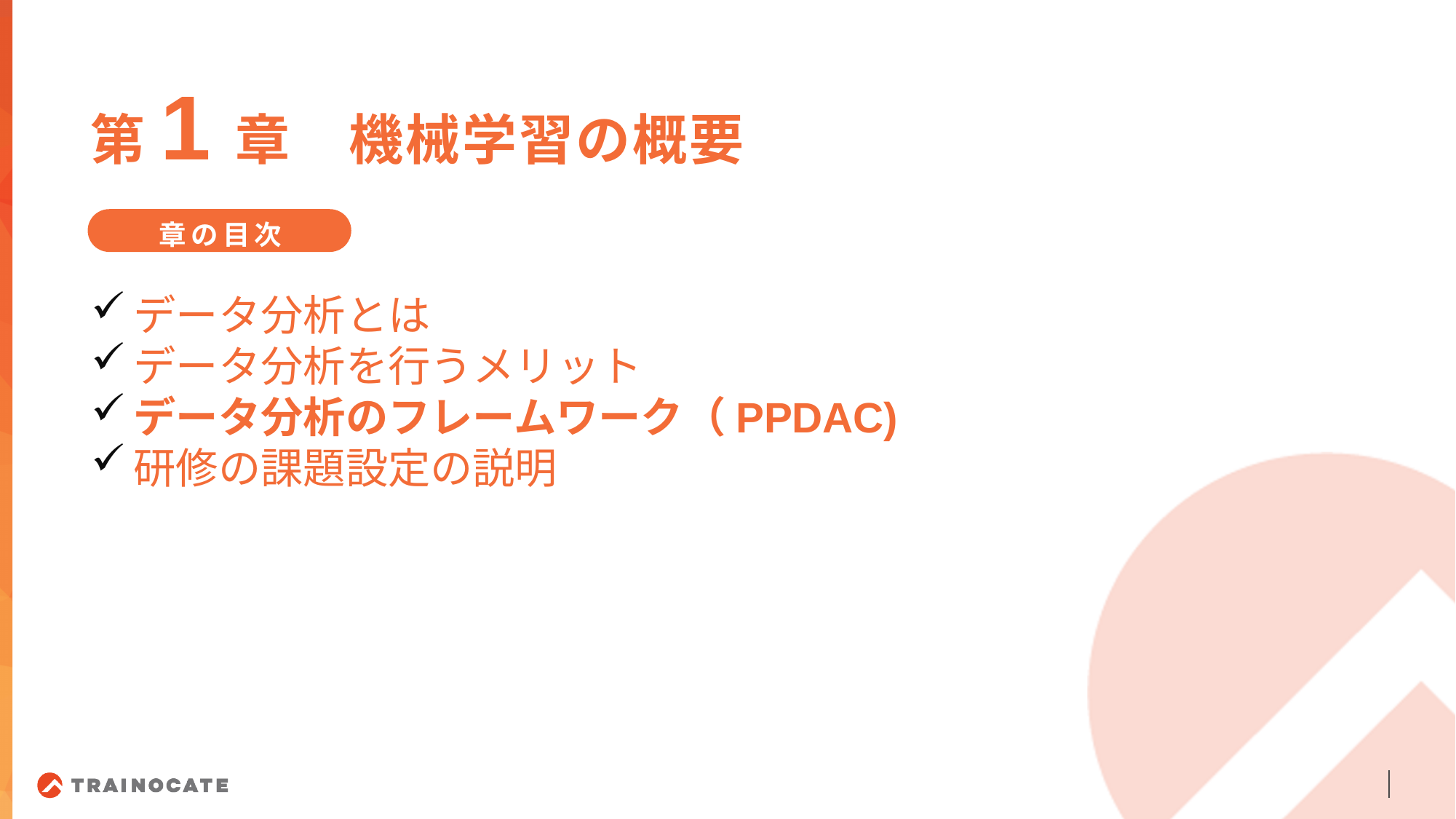

第1章　機械学習の概要
章の目次
データ分析とは
データ分析を行うメリット
データ分析のフレームワーク（PPDAC)
研修の課題設定の説明